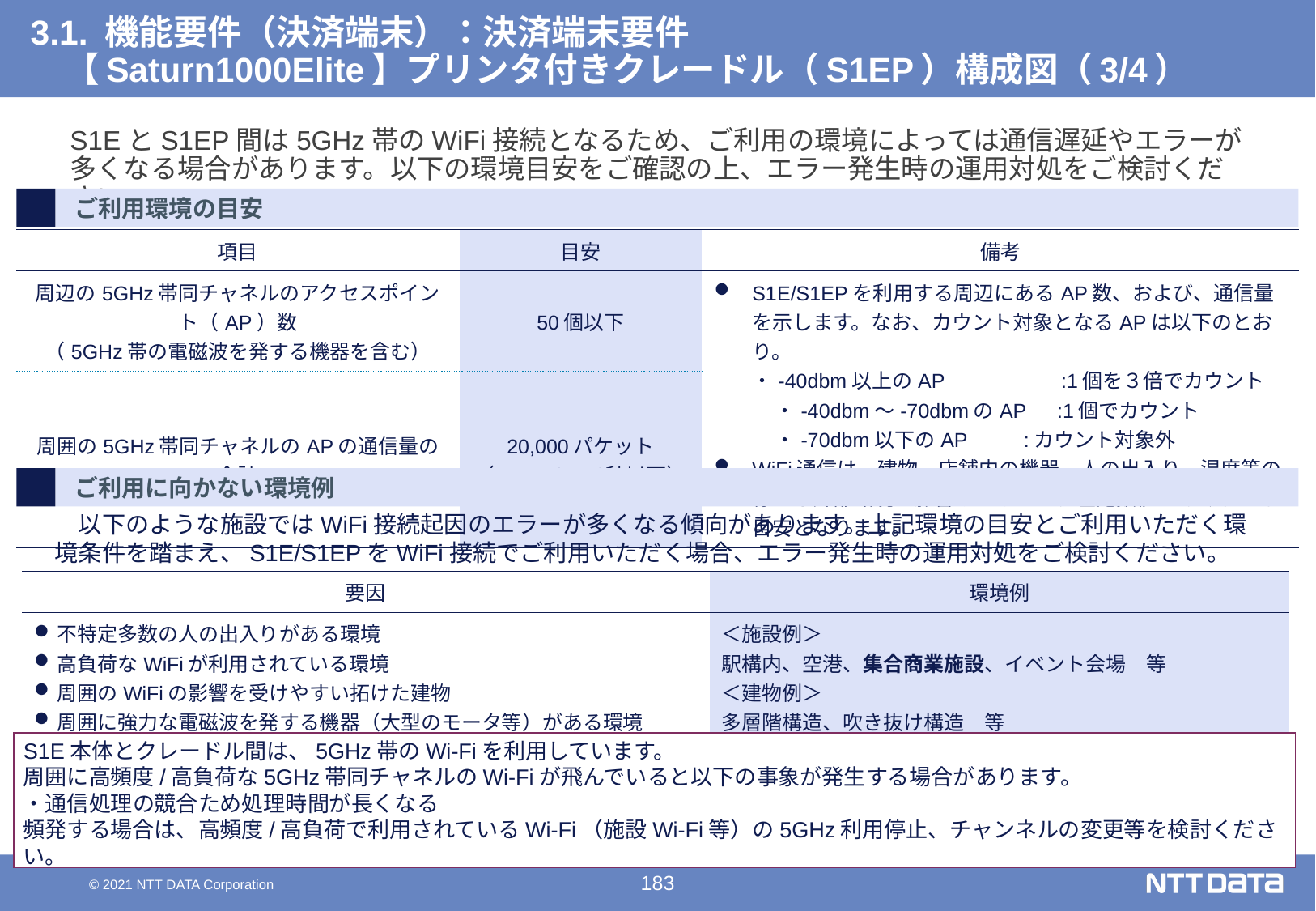

# 3.1. 機能要件（決済端末）：決済端末要件 　【Saturn1000Elite】プリンタ付きクレードル（S1EP）構成図（3/4）
S1EとS1EP間は5GHz帯のWiFi接続となるため、ご利用の環境によっては通信遅延やエラーが多くなる場合があります。以下の環境目安をご確認の上、エラー発生時の運用対処をご検討ください。

ご利用環境の目安
| 項目 | 目安 | 備考 |
| --- | --- | --- |
| 周辺の5GHz帯同チャネルのアクセスポイント（AP）数 （5GHz帯の電磁波を発する機器を含む） | 50個以下 | S1E/S1EPを利用する周辺にあるAP数、および、通信量を示します。なお、カウント対象となるAPは以下のとおり。 ・-40dbm以上のAP　　　　　 :1個を３倍でカウント 　　　・-40dbm～-70dbmのAP　:1個でカウント　 　　　・-70dbm以下のAP :カウント対象外 WiFi通信は、建物、店舗内の機器、人の出入り、湿度等の様々な外部環境に影響されるため、左記数値はあくまでも目安となります。 |
| 周囲の5GHz帯同チャネルのAPの通信量の合計 | 20,000パケット （20.0Mbyte/秒以下） |  |

ご利用に向かない環境例
　以下のような施設ではWiFi接続起因のエラーが多くなる傾向があります。上記環境の目安とご利用いただく環境条件を踏まえ、S1E/S1EPをWiFi接続でご利用いただく場合、エラー発生時の運用対処をご検討ください。
| 要因 | 環境例 |
| --- | --- |
| 不特定多数の人の出入りがある環境 高負荷なWiFiが利用されている環境 周囲のWiFiの影響を受けやすい拓けた建物 周囲に強力な電磁波を発する機器（大型のモータ等）がある環境 | ＜施設例＞ 駅構内、空港、集合商業施設、イベント会場　等 ＜建物例＞ 多層階構造、吹き抜け構造　等 |
S1E本体とクレードル間は、5GHz帯のWi-Fiを利用しています。
周囲に高頻度/高負荷な5GHz帯同チャネルのWi-Fiが飛んでいると以下の事象が発生する場合があります。
・通信処理の競合ため処理時間が長くなる
頻発する場合は、高頻度/高負荷で利用されているWi-Fi（施設Wi-Fi等）の5GHz利用停止、チャンネルの変更等を検討ください。